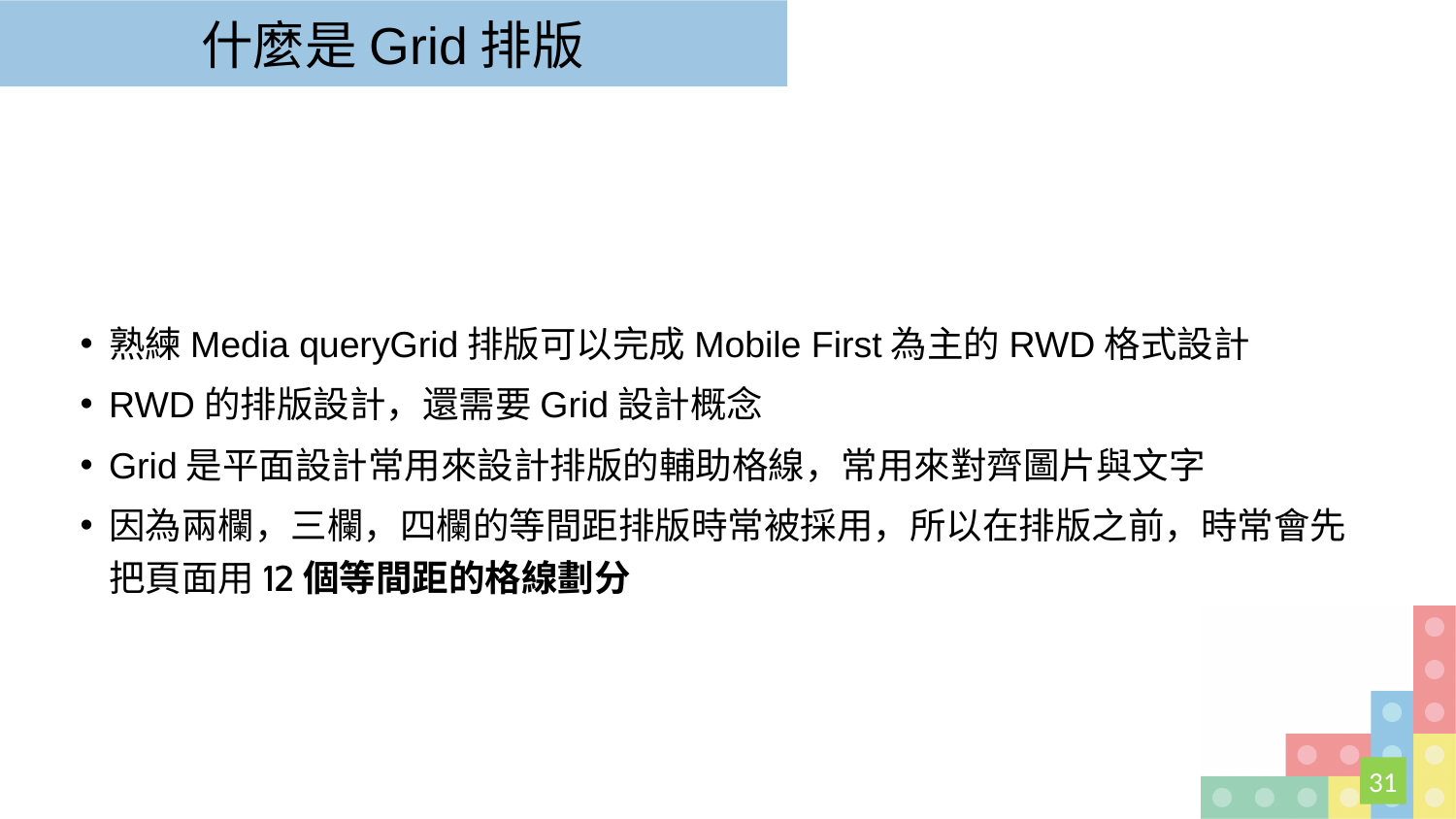

# 什麼是Grid排版
熟練Media queryGrid排版可以完成Mobile First為主的RWD格式設計
RWD的排版設計，還需要Grid設計概念
Grid是平面設計常用來設計排版的輔助格線，常用來對齊圖片與文字
因為兩欄，三欄，四欄的等間距排版時常被採用，所以在排版之前，時常會先把頁面用12個等間距的格線劃分
31